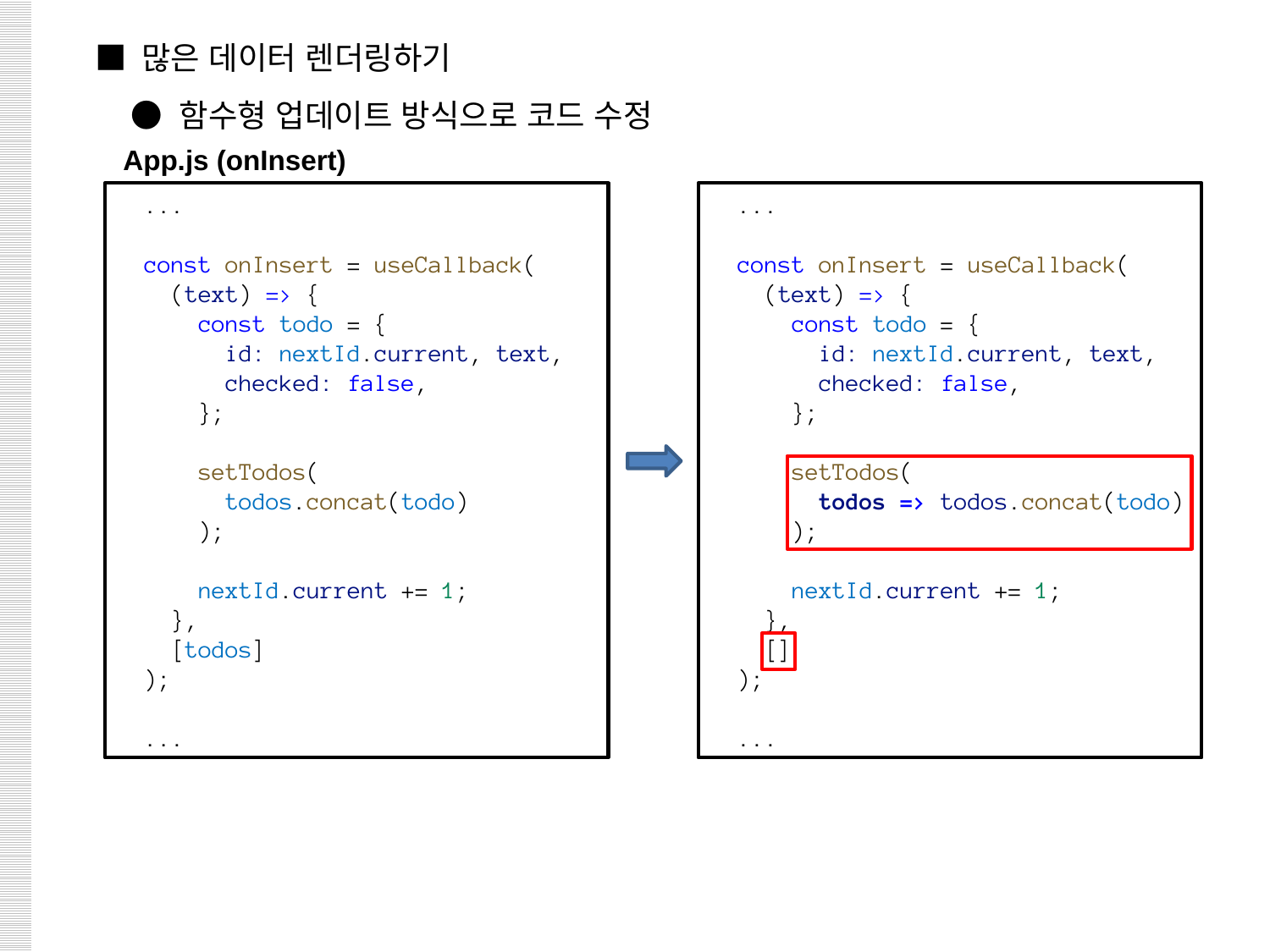

■ 많은 데이터 렌더링하기
    ● 함수형 업데이트 방식으로 코드 수정
App.js (onInsert)
  ...

  const onInsert = useCallback(
    (text) => {
      const todo = {
        id: nextId.current, text,
        checked: false,
      };

      setTodos(
        todos.concat(todo)
      );

      nextId.current += 1;
    },
    [todos]
  );

  ...
  ...

  const onInsert = useCallback(
    (text) => {
      const todo = {
        id: nextId.current, text,
        checked: false,
      };

      setTodos(
        todos => todos.concat(todo)
      );

      nextId.current += 1;
    },
    []
  );

  ...